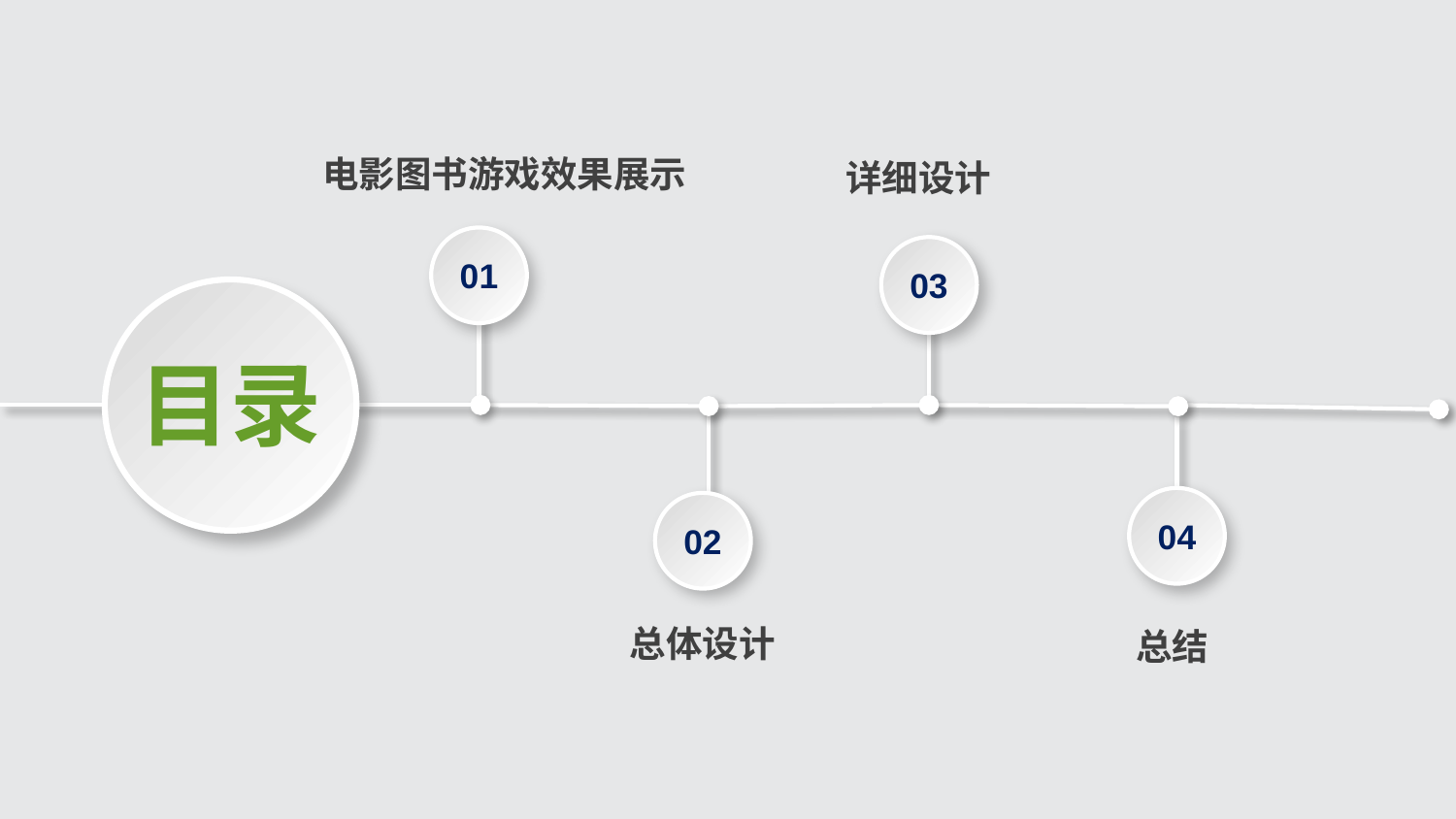

电影图书游戏效果展示
详细设计
01
03

目录

04
02
总体设计
总结